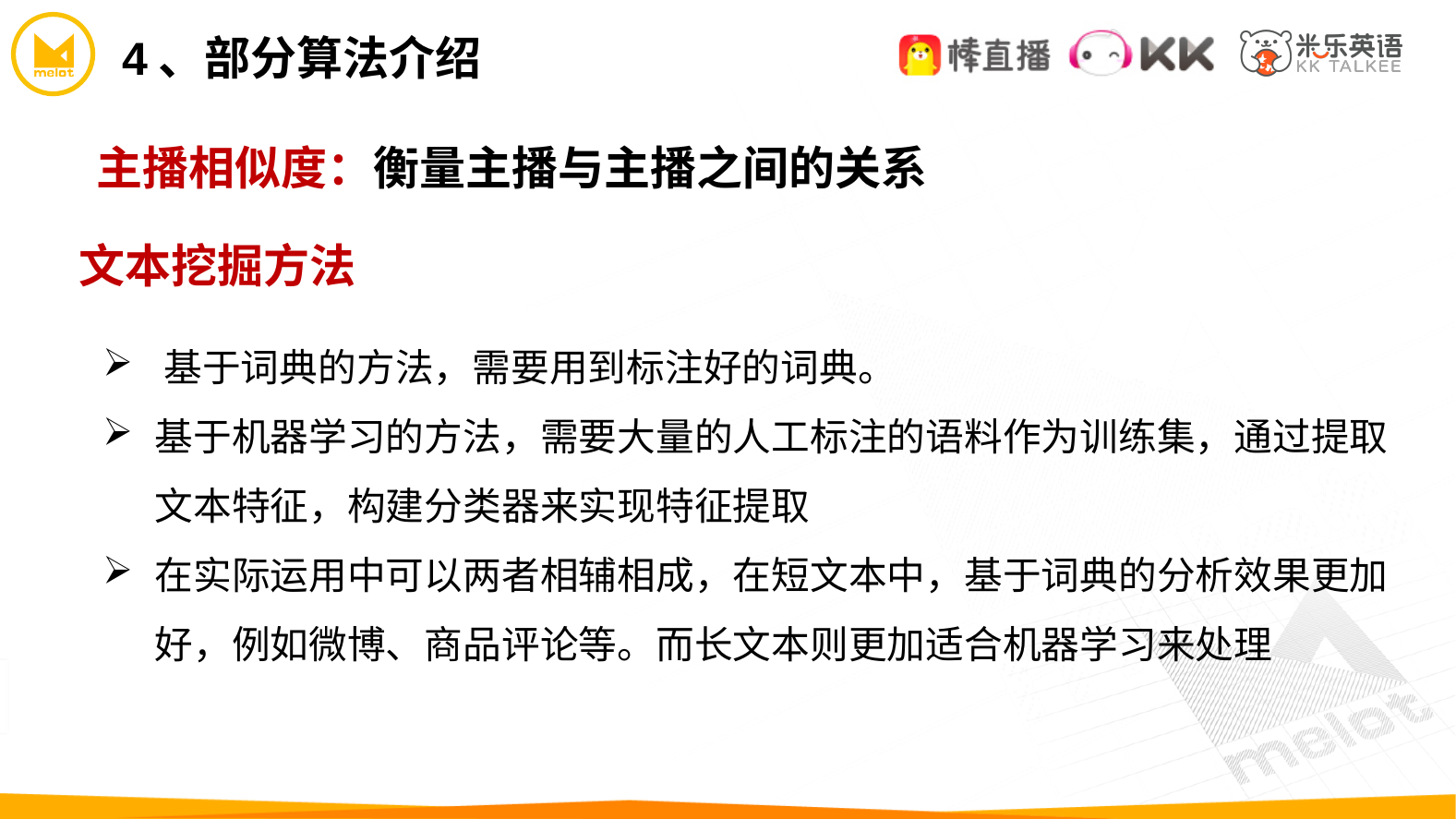

4、部分算法介绍
主播相似度：衡量主播与主播之间的关系
文本挖掘方法
 基于词典的方法，需要用到标注好的词典。
基于机器学习的方法，需要大量的人工标注的语料作为训练集，通过提取文本特征，构建分类器来实现特征提取
在实际运用中可以两者相辅相成，在短文本中，基于词典的分析效果更加好，例如微博、商品评论等。而长文本则更加适合机器学习来处理